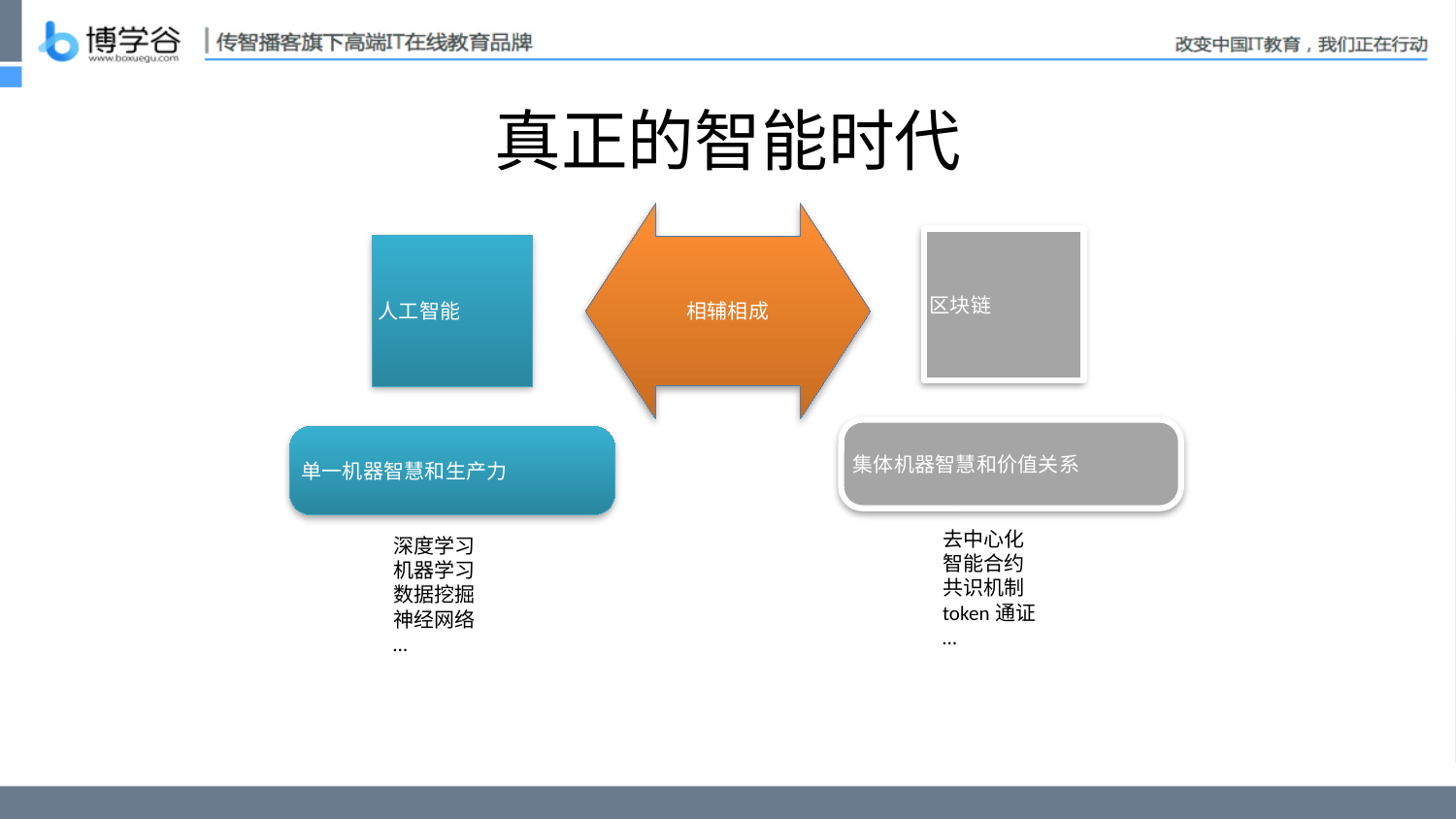

真正的智能时代
相辅相成
区块链
人工智能
集体机器智慧和价值关系
单一机器智慧和生产力
去中心化
智能合约
共识机制
token通证
…
深度学习
机器学习
数据挖掘
神经网络
…